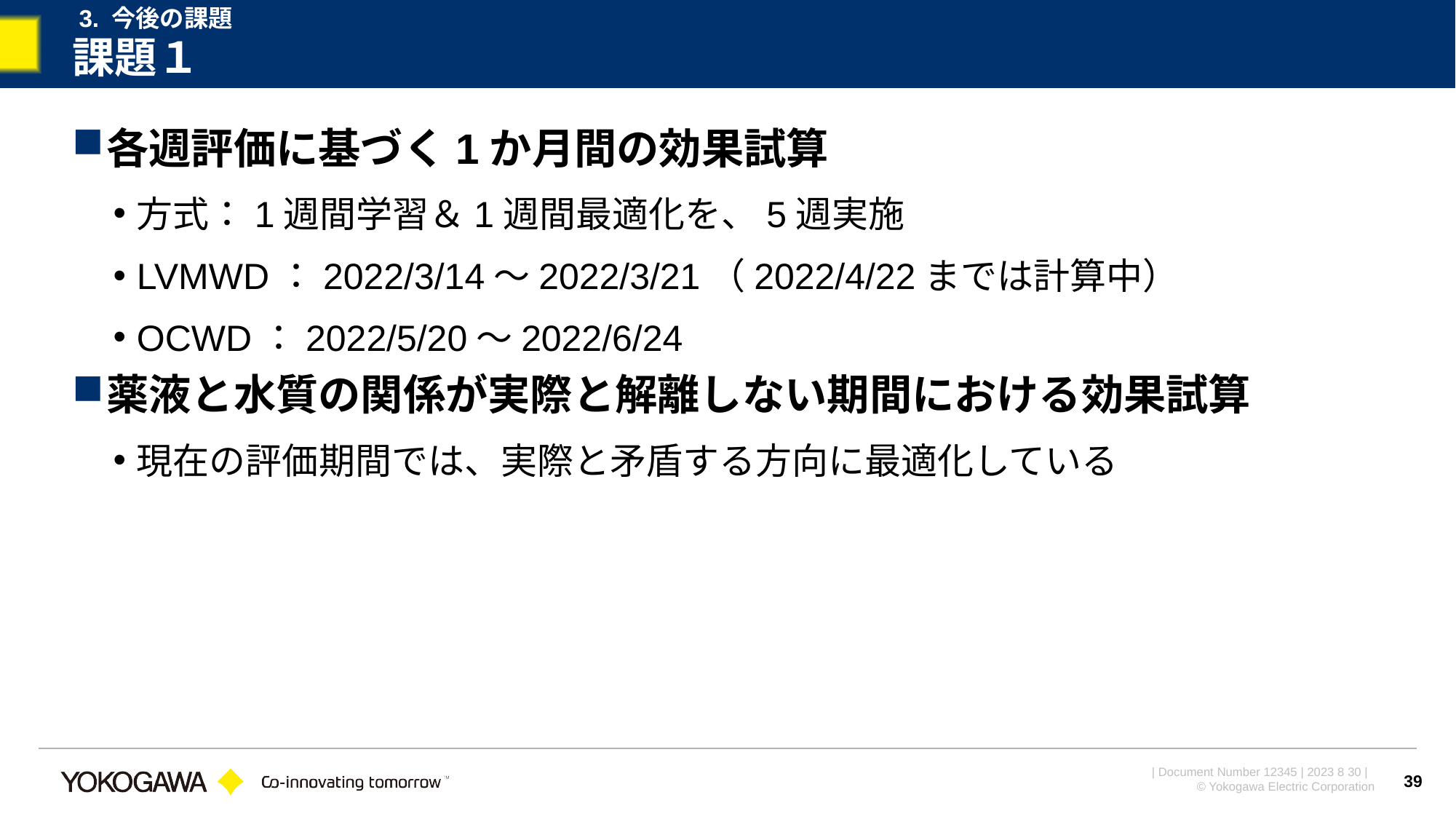

3. 今後の課題
# 課題１
各週評価に基づく1か月間の効果試算
方式：1週間学習＆1週間最適化を、5週実施
LVMWD：2022/3/14～2022/3/21（2022/4/22までは計算中）
OCWD：2022/5/20～2022/6/24
薬液と水質の関係が実際と解離しない期間における効果試算
現在の評価期間では、実際と矛盾する方向に最適化している
39